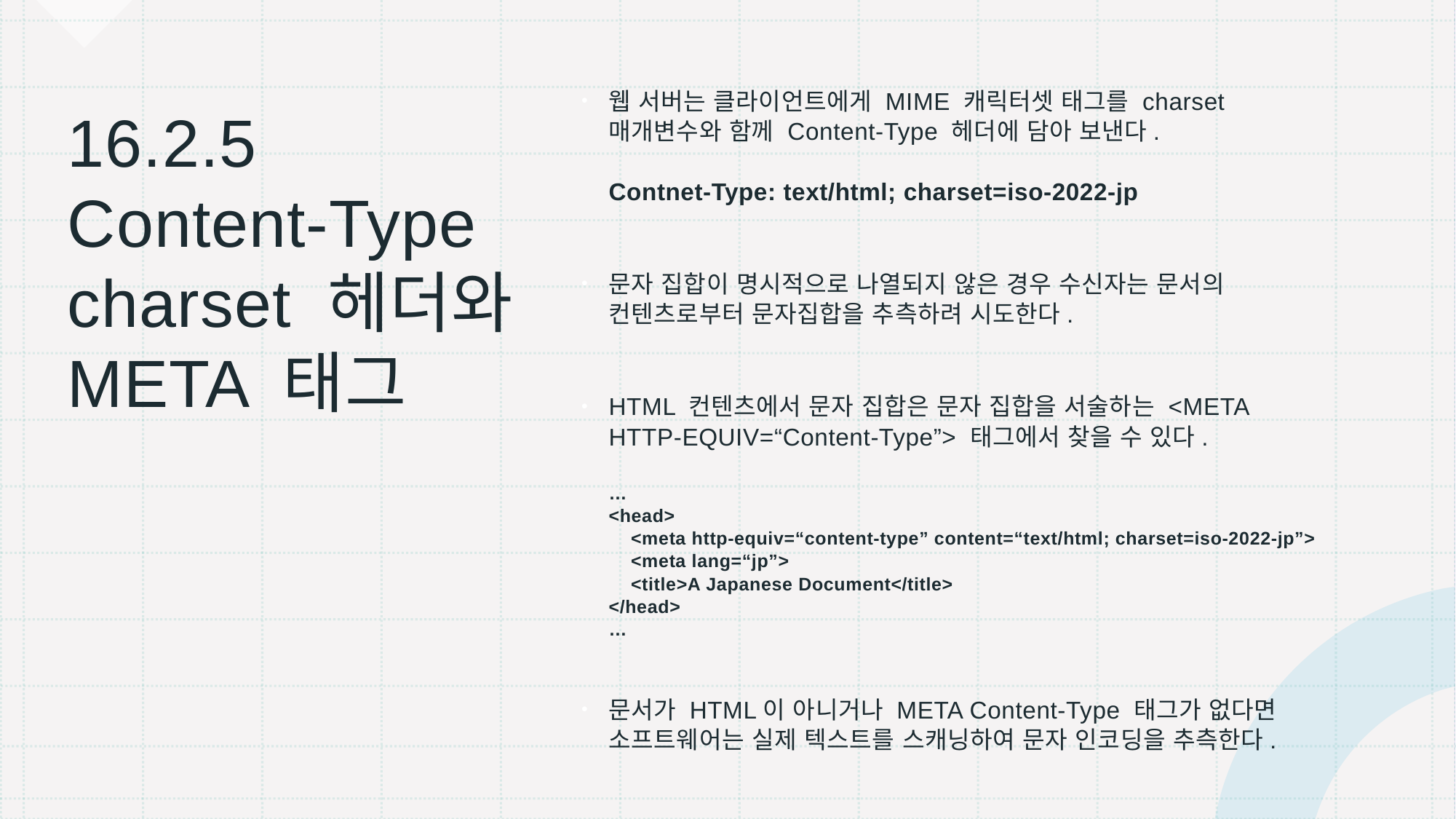

웹 서버는 클라이언트에게 MIME 캐릭터셋 태그를 charset 매개변수와 함께 Content-Type 헤더에 담아 보낸다.
Contnet-Type: text/html; charset=iso-2022-jp

문자 집합이 명시적으로 나열되지 않은 경우 수신자는 문서의 컨텐츠로부터 문자집합을 추측하려 시도한다.

HTML 컨텐츠에서 문자 집합은 문자 집합을 서술하는 <META HTTP-EQUIV=“Content-Type”> 태그에서 찾을 수 있다.
…
<head>
    <meta http-equiv=“content-type” content=“text/html; charset=iso-2022-jp”>
    <meta lang=“jp”>
    <title>A Japanese Document</title>
</head>
…

문서가 HTML이 아니거나 META Content-Type 태그가 없다면 소프트웨어는 실제 텍스트를 스캐닝하여 문자 인코딩을 추측한다.
# 16.2.5 Content-Type charset 헤더와 META 태그